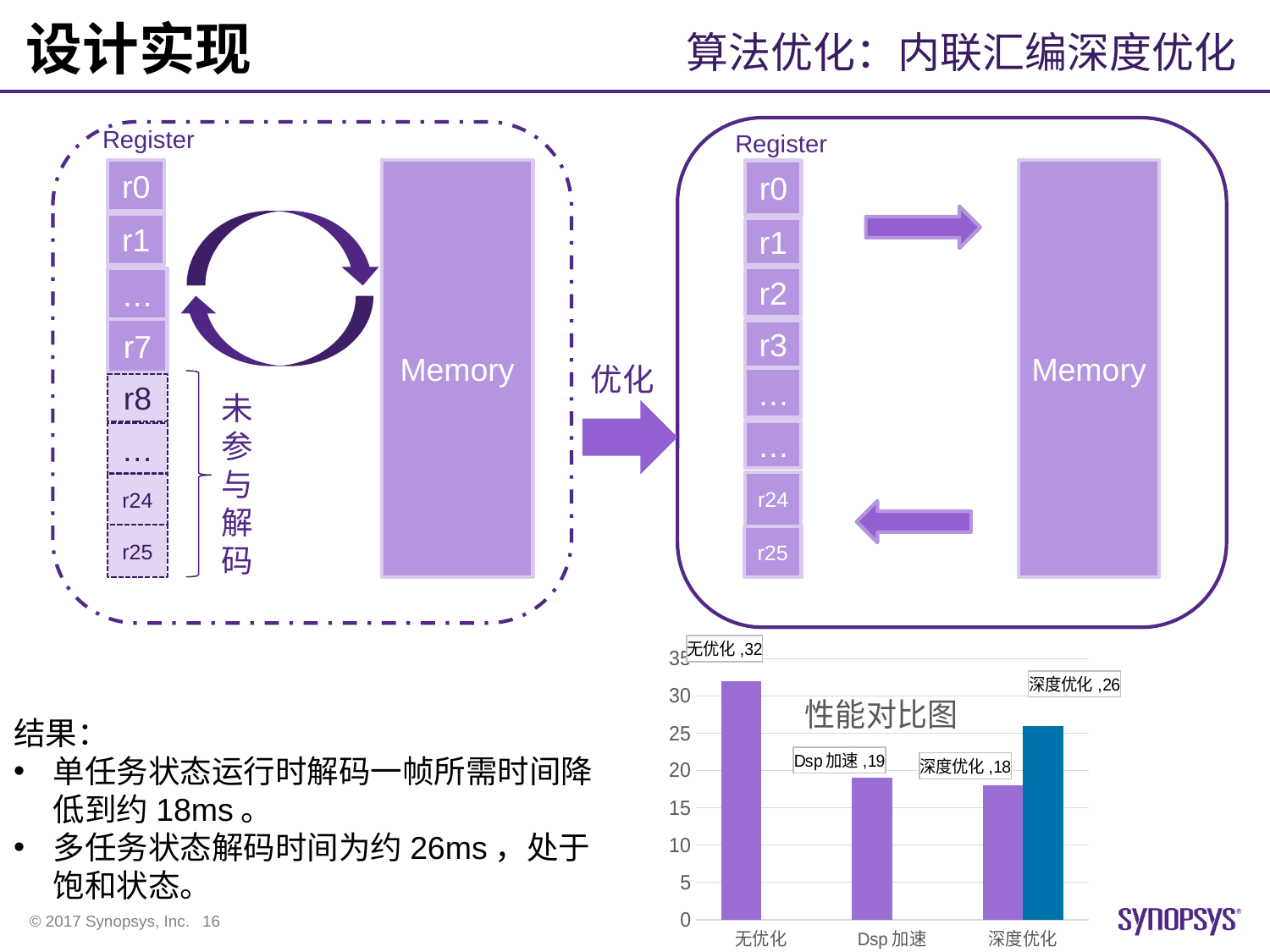

# 设计实现
算法优化：内联汇编深度优化
Register

Register
Memory
r0
Memory
r0

r1
r1
r2
…

r7
r3
优化
…

r8
未参与解码

…
…
r24
r24

r25
r25

### Chart: 性能对比图

| Category | 单任务 | 多任务 |
|---|---|---|
| 无优化 | 32.0 | None |
| Dsp加速 | 19.0 | None |
| 深度优化 | 18.0 | 26.0 |
结果：
单任务状态运行时解码一帧所需时间降低到约18ms。
多任务状态解码时间为约26ms，处于饱和状态。